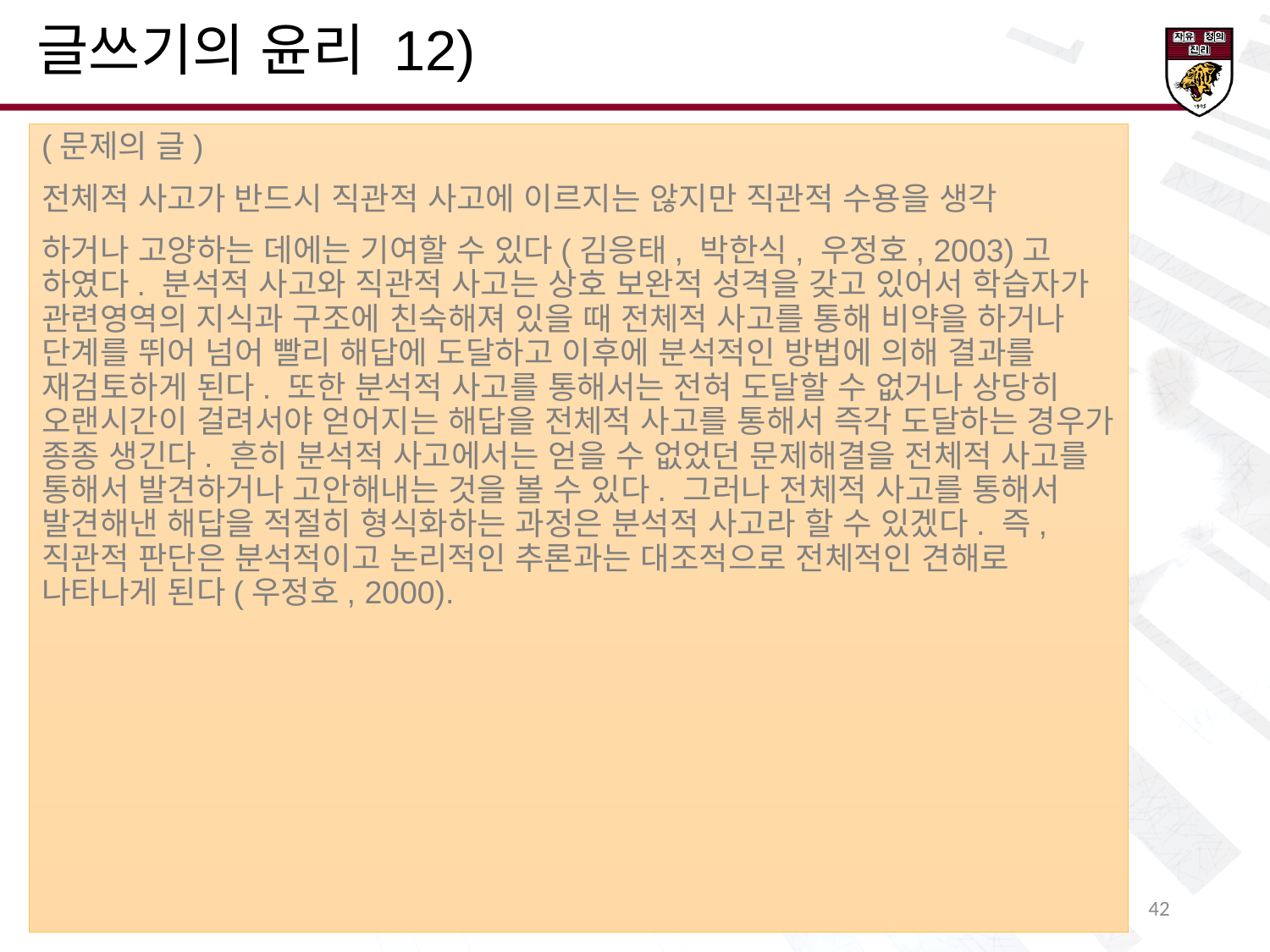

글쓰기의 윤리 12)
(문제의 글)
전체적 사고가 반드시 직관적 사고에 이르지는 않지만 직관적 수용을 생각
하거나 고양하는 데에는 기여할 수 있다(김응태, 박한식, 우정호, 2003)고 하였다. 분석적 사고와 직관적 사고는 상호 보완적 성격을 갖고 있어서 학습자가 관련영역의 지식과 구조에 친숙해져 있을 때 전체적 사고를 통해 비약을 하거나 단계를 뛰어 넘어 빨리 해답에 도달하고 이후에 분석적인 방법에 의해 결과를 재검토하게 된다. 또한 분석적 사고를 통해서는 전혀 도달할 수 없거나 상당히 오랜시간이 걸려서야 얻어지는 해답을 전체적 사고를 통해서 즉각 도달하는 경우가 종종 생긴다. 흔히 분석적 사고에서는 얻을 수 없었던 문제해결을 전체적 사고를 통해서 발견하거나 고안해내는 것을 볼 수 있다. 그러나 전체적 사고를 통해서 발견해낸 해답을 적절히 형식화하는 과정은 분석적 사고라 할 수 있겠다. 즉, 직관적 판단은 분석적이고 논리적인 추론과는 대조적으로 전체적인 견해로 나타나게 된다(우정호, 2000).

42